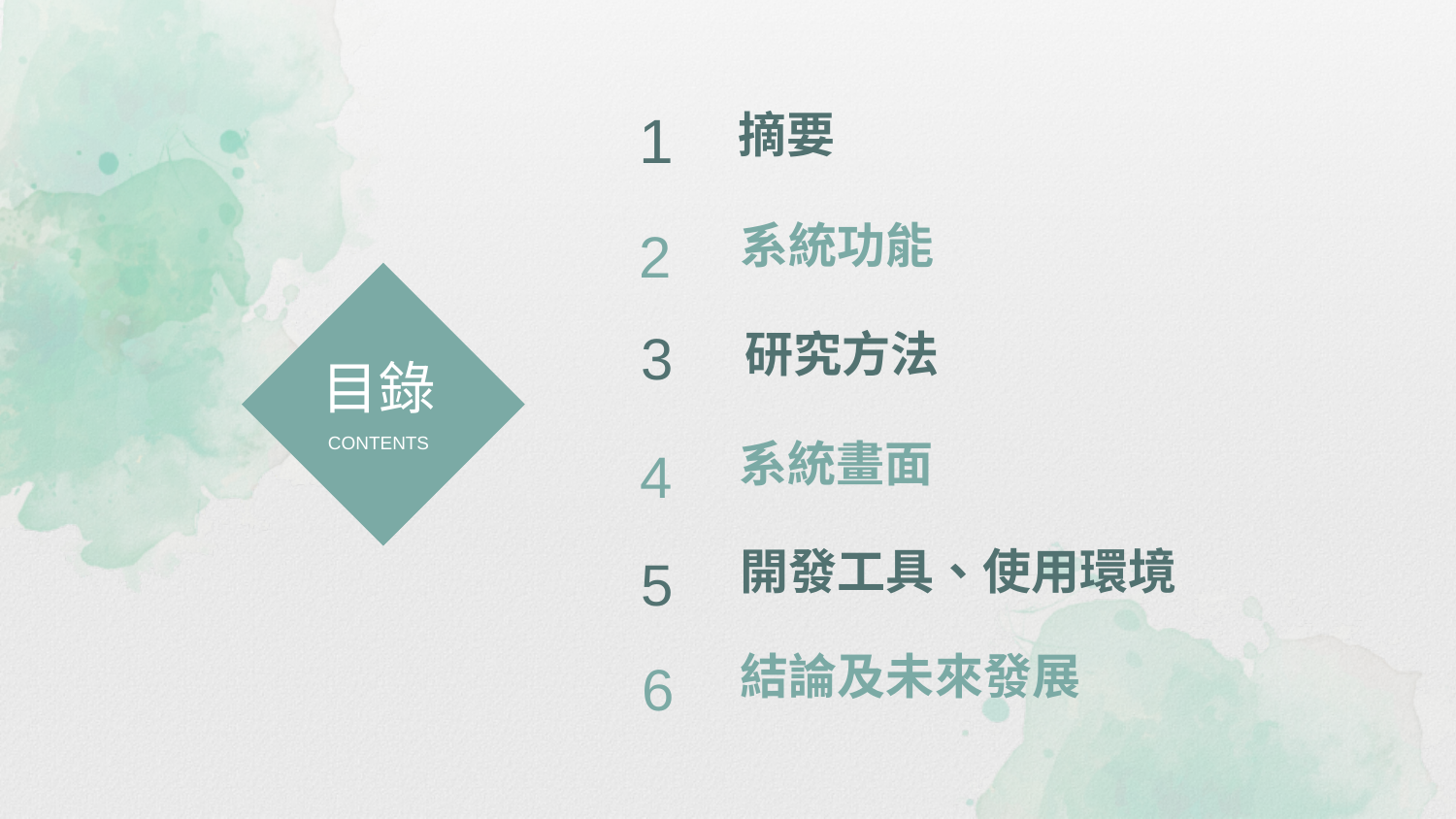

1
摘要
2
系統功能

目錄
CONTENTS
3
研究方法

4
系統畫面
5
開發工具、使用環境
6
結論及未來發展